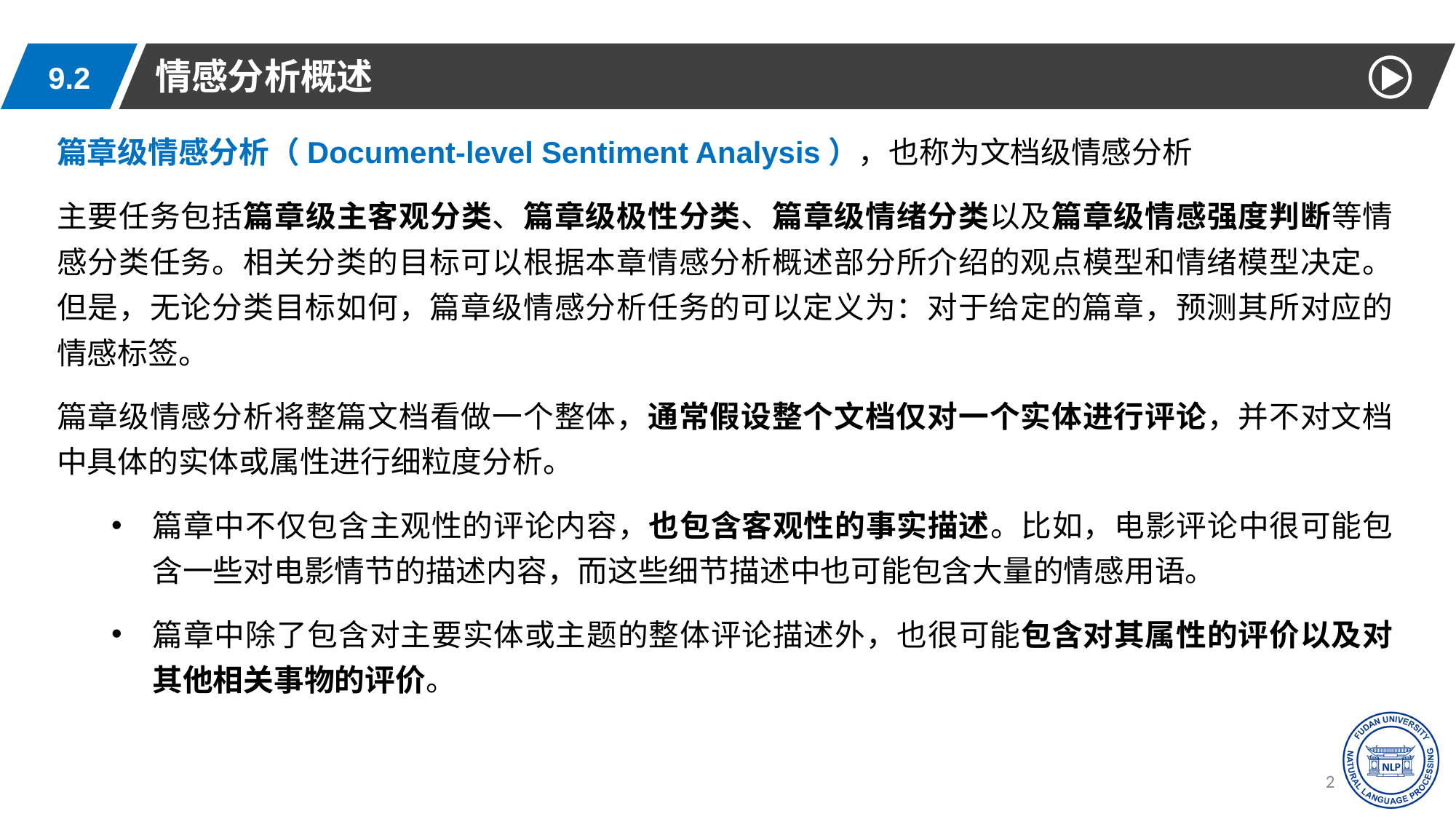

情感分析概述
9.2

篇章级情感分析（Document-level Sentiment Analysis），也称为文档级情感分析
主要任务包括篇章级主客观分类、篇章级极性分类、篇章级情绪分类以及篇章级情感强度判断等情感分类任务。相关分类的目标可以根据本章情感分析概述部分所介绍的观点模型和情绪模型决定。但是，无论分类目标如何，篇章级情感分析任务的可以定义为：对于给定的篇章，预测其所对应的情感标签。
篇章级情感分析将整篇文档看做一个整体，通常假设整个文档仅对一个实体进行评论，并不对文档中具体的实体或属性进行细粒度分析。
篇章中不仅包含主观性的评论内容，也包含客观性的事实描述。比如，电影评论中很可能包含一些对电影情节的描述内容，而这些细节描述中也可能包含大量的情感用语。
篇章中除了包含对主要实体或主题的整体评论描述外，也很可能包含对其属性的评价以及对其他相关事物的评价。
22